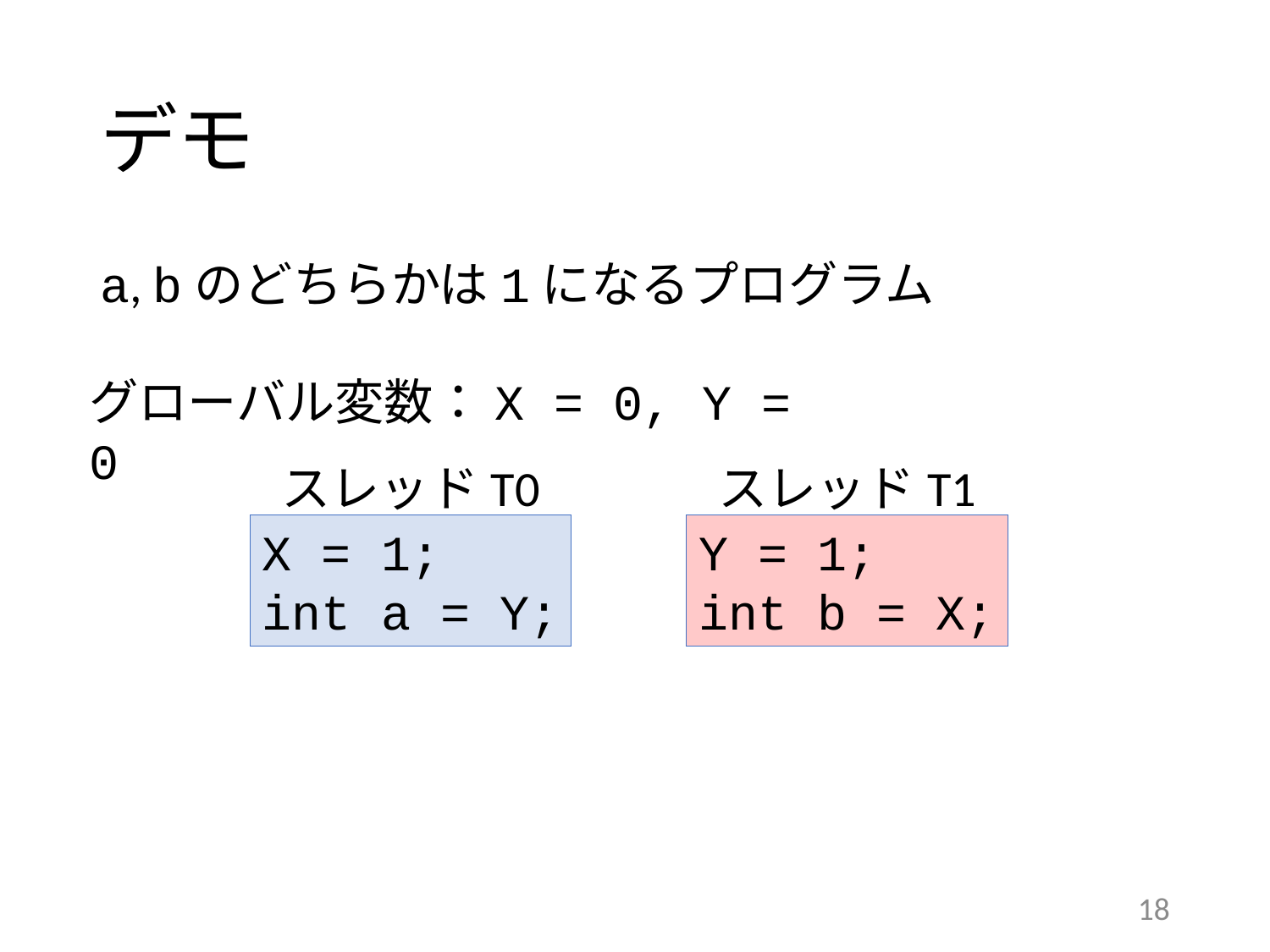

# デモ
a, bのどちらかは1になるプログラム
グローバル変数：X = 0, Y = 0
スレッドT0
X = 1;
int a = Y;
スレッドT1
Y = 1;
int b = X;
18